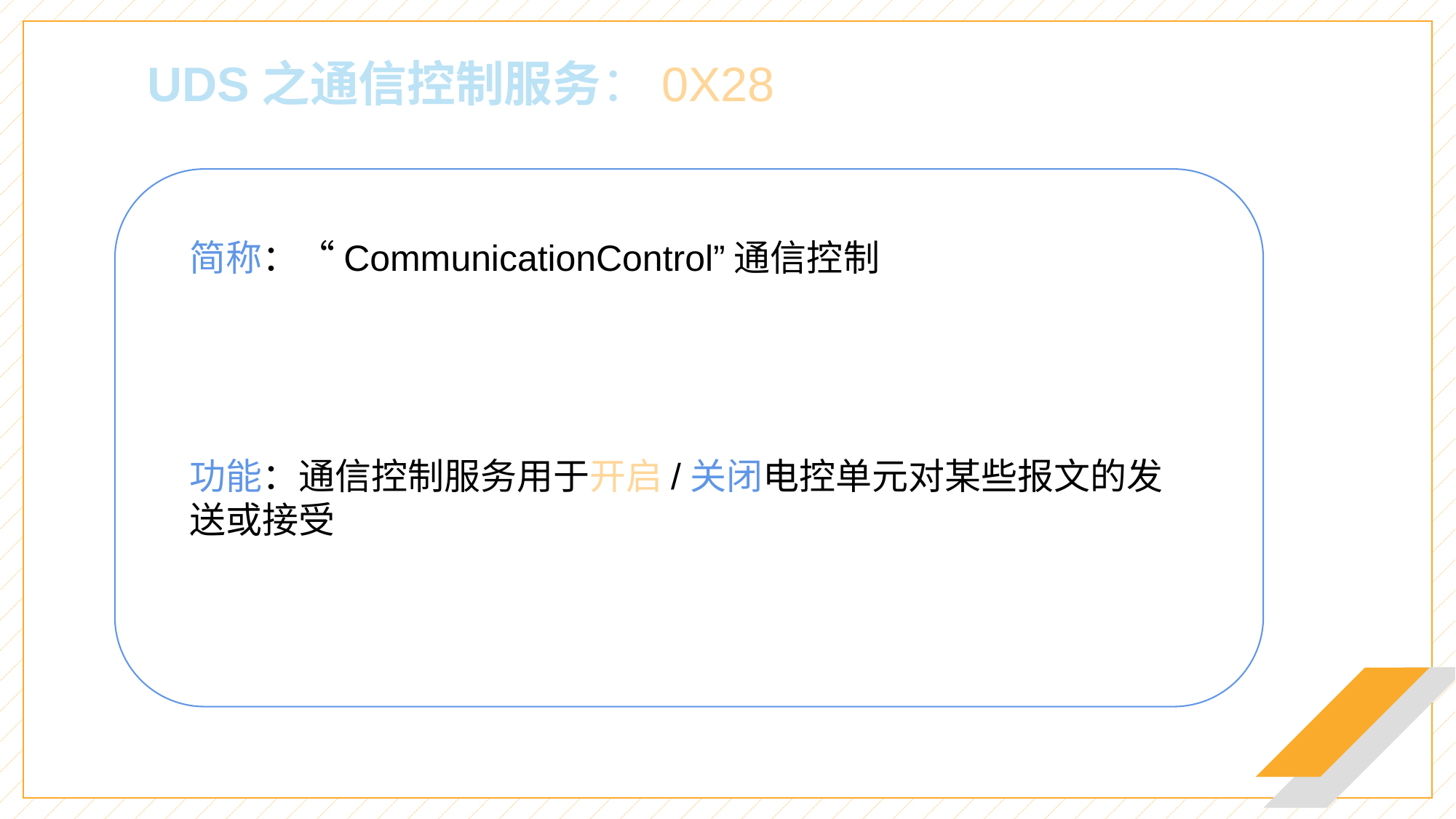

UDS之通信控制服务：0X28

简称：“CommunicationControl”通信控制

功能：通信控制服务用于开启/关闭电控单元对某些报文的发送或接受